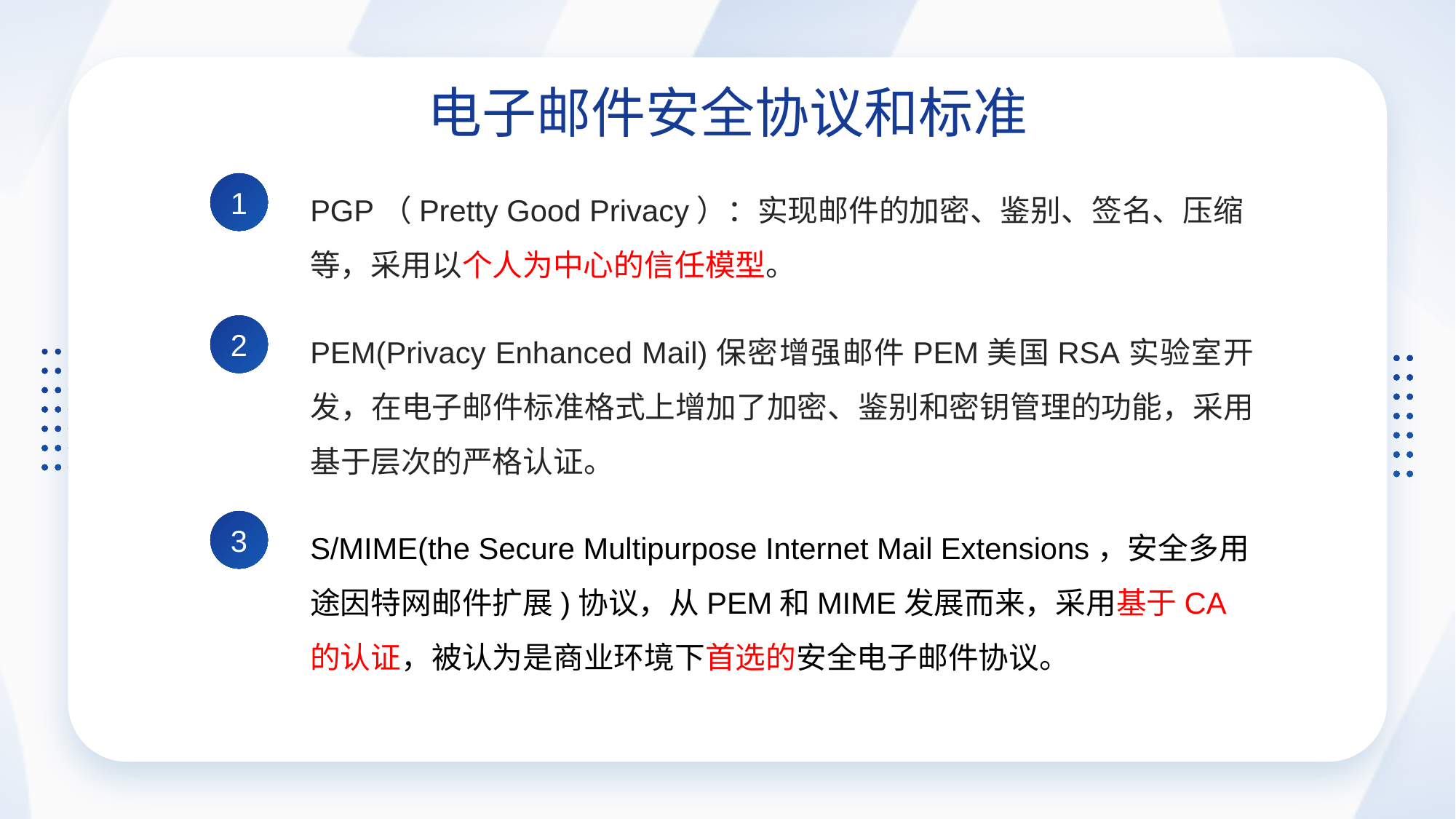

电子邮件安全协议和标准
1
PGP（Pretty Good Privacy）：实现邮件的加密、鉴别、签名、压缩等，采用以个人为中心的信任模型。
2
PEM(Privacy Enhanced Mail)保密增强邮件PEM美国RSA实验室开发，在电子邮件标准格式上增加了加密、鉴别和密钥管理的功能，采用基于层次的严格认证。
3
S/MIME(the Secure Multipurpose Internet Mail Extensions，安全多用途因特网邮件扩展)协议，从PEM和MIME发展而来，采用基于CA的认证，被认为是商业环境下首选的安全电子邮件协议。